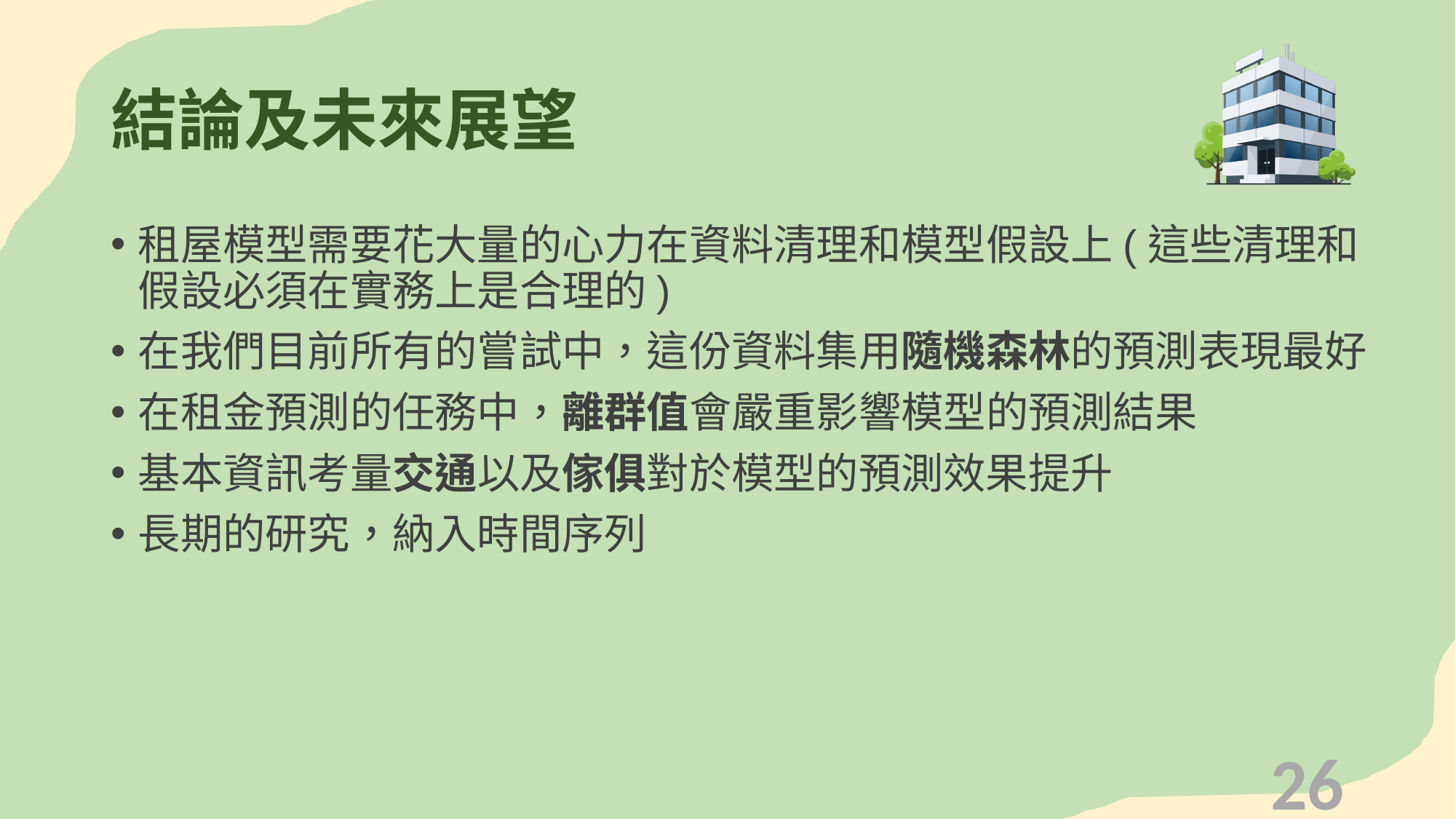

# 結論及未來展望
租屋模型需要花大量的心力在資料清理和模型假設上(這些清理和假設必須在實務上是合理的)
在我們目前所有的嘗試中，這份資料集用隨機森林的預測表現最好
在租金預測的任務中，離群值會嚴重影響模型的預測結果
基本資訊考量交通以及傢俱對於模型的預測效果提升
長期的研究，納入時間序列

26